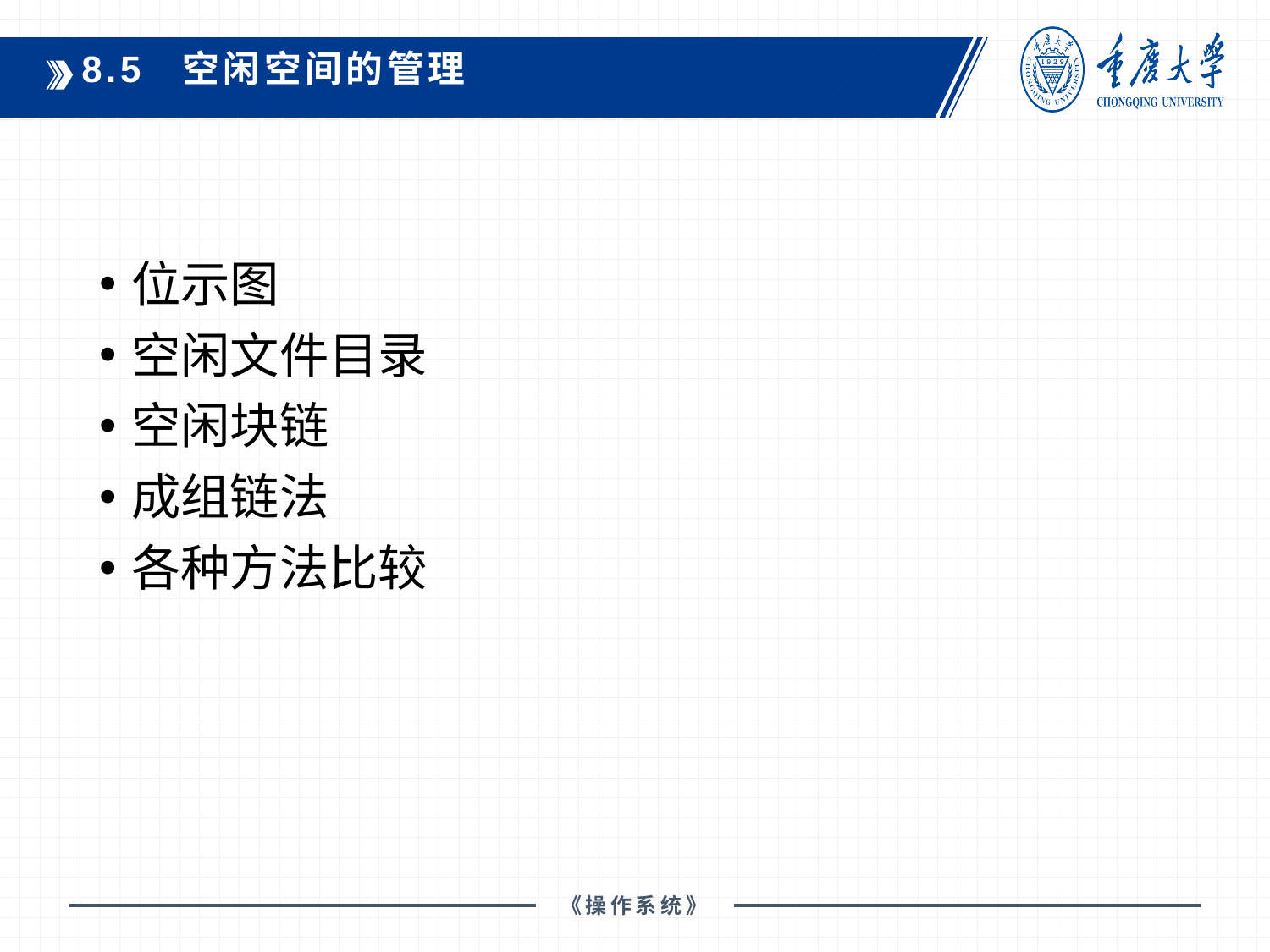

8.5  空闲空间的管理

位示图
空闲文件目录
空闲块链
成组链法
各种方法比较